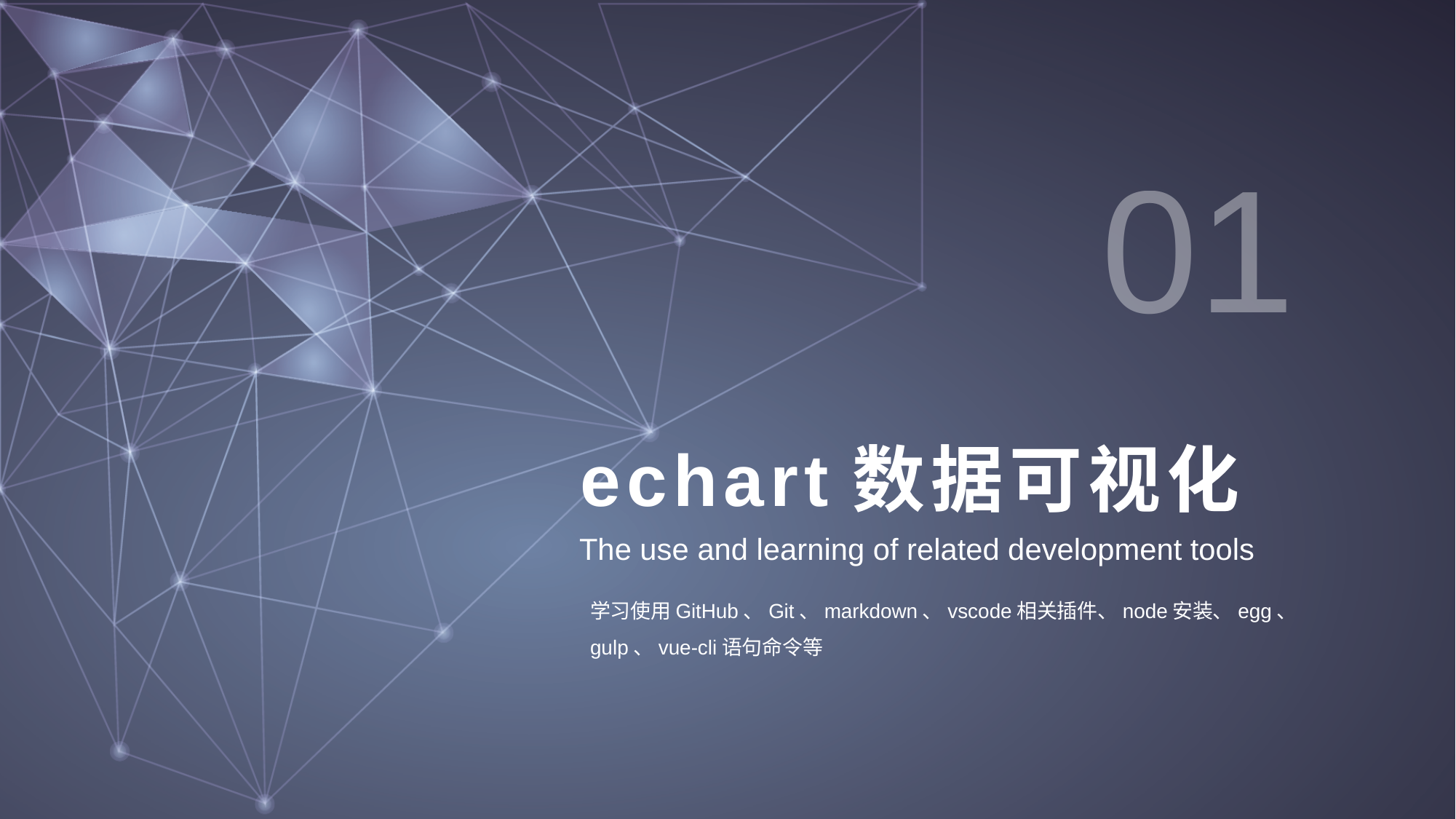

01
echart数据可视化
The use and learning of related development tools
学习使用GitHub、Git、markdown、vscode相关插件、node安装、egg、gulp、vue-cli语句命令等